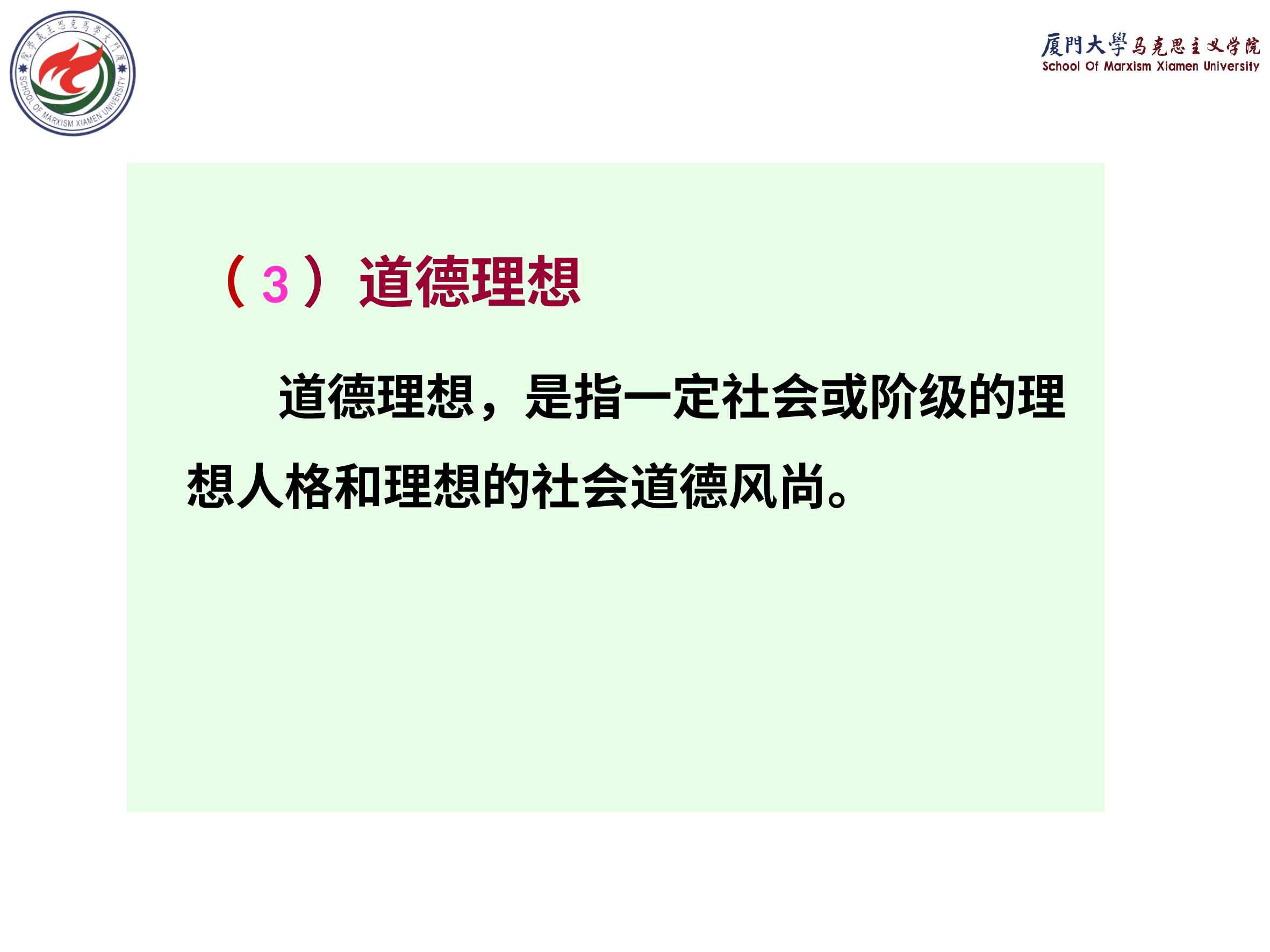

（3）道德理想
          道德理想，是指一定社会或阶级的理想人格和理想的社会道德风尚。